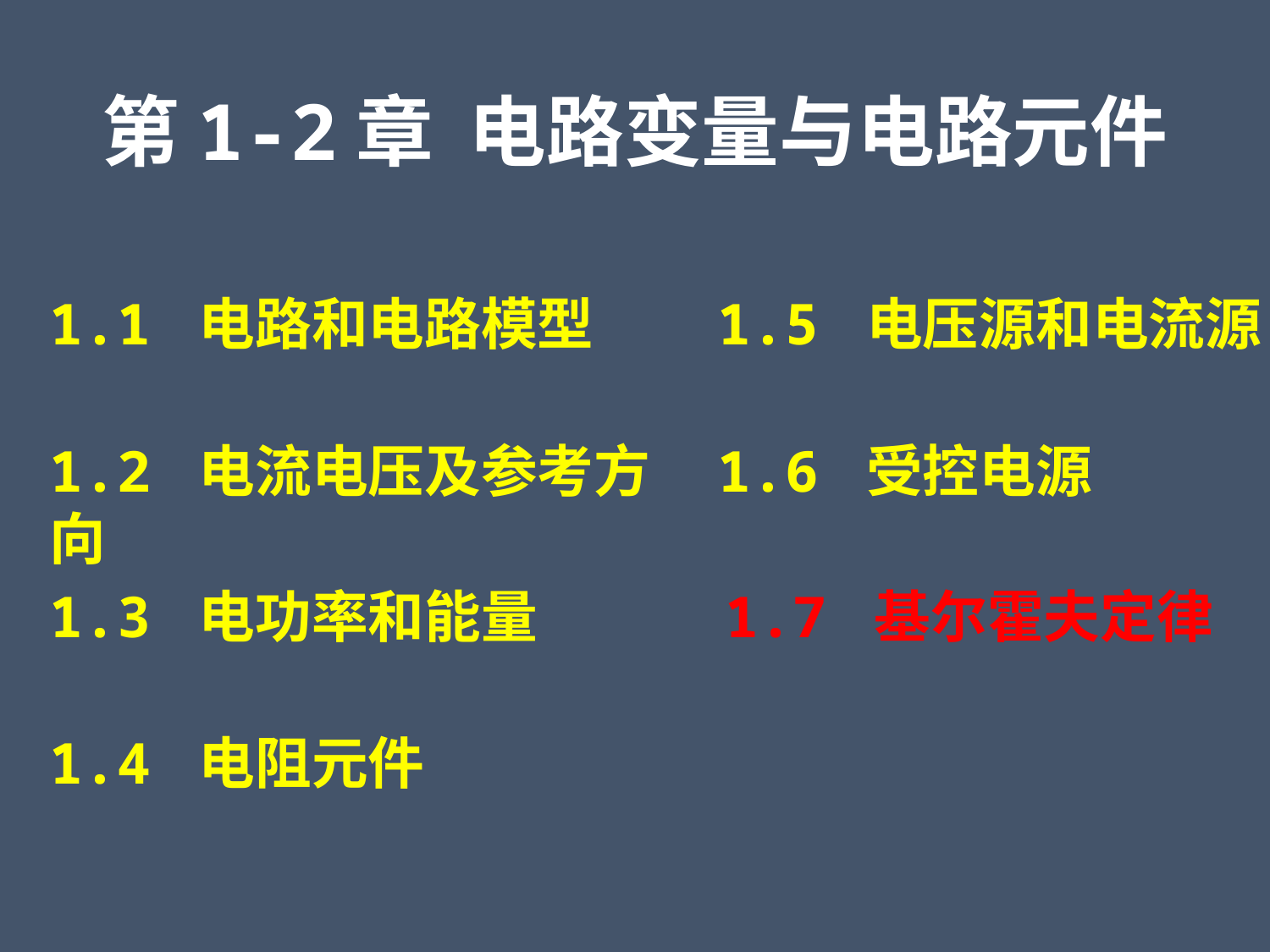

第1-2章  电路变量与电路元件
1.1 电路和电路模型
1.5 电压源和电流源
1.2 电流电压及参考方向
1.6 受控电源
1.7 基尔霍夫定律
1.3 电功率和能量
1.4 电阻元件